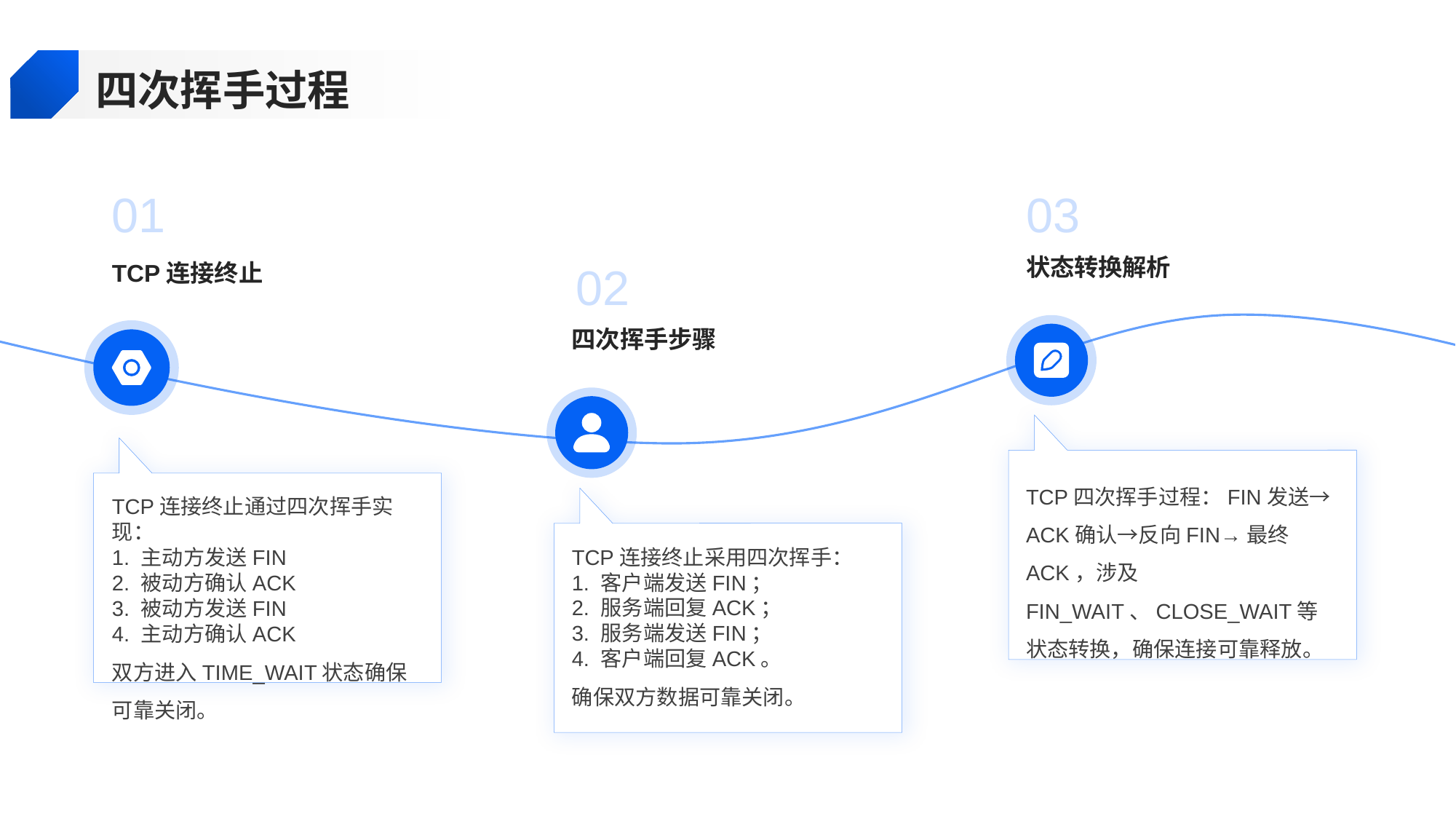

四次挥手过程
01
03
状态转换解析
TCP连接终止
02

四次挥手步骤

TCP四次挥手过程：FIN发送→ACK确认→反向FIN→最终ACK，涉及FIN_WAIT、CLOSE_WAIT等状态转换，确保连接可靠释放。

TCP连接终止通过四次挥手实现：
1. 主动方发送FIN
2. 被动方确认ACK
3. 被动方发送FIN
4. 主动方确认ACK
双方进入TIME_WAIT状态确保可靠关闭。
TCP连接终止采用四次挥手：
1. 客户端发送FIN；
2. 服务端回复ACK；
3. 服务端发送FIN；
4. 客户端回复ACK。
确保双方数据可靠关闭。